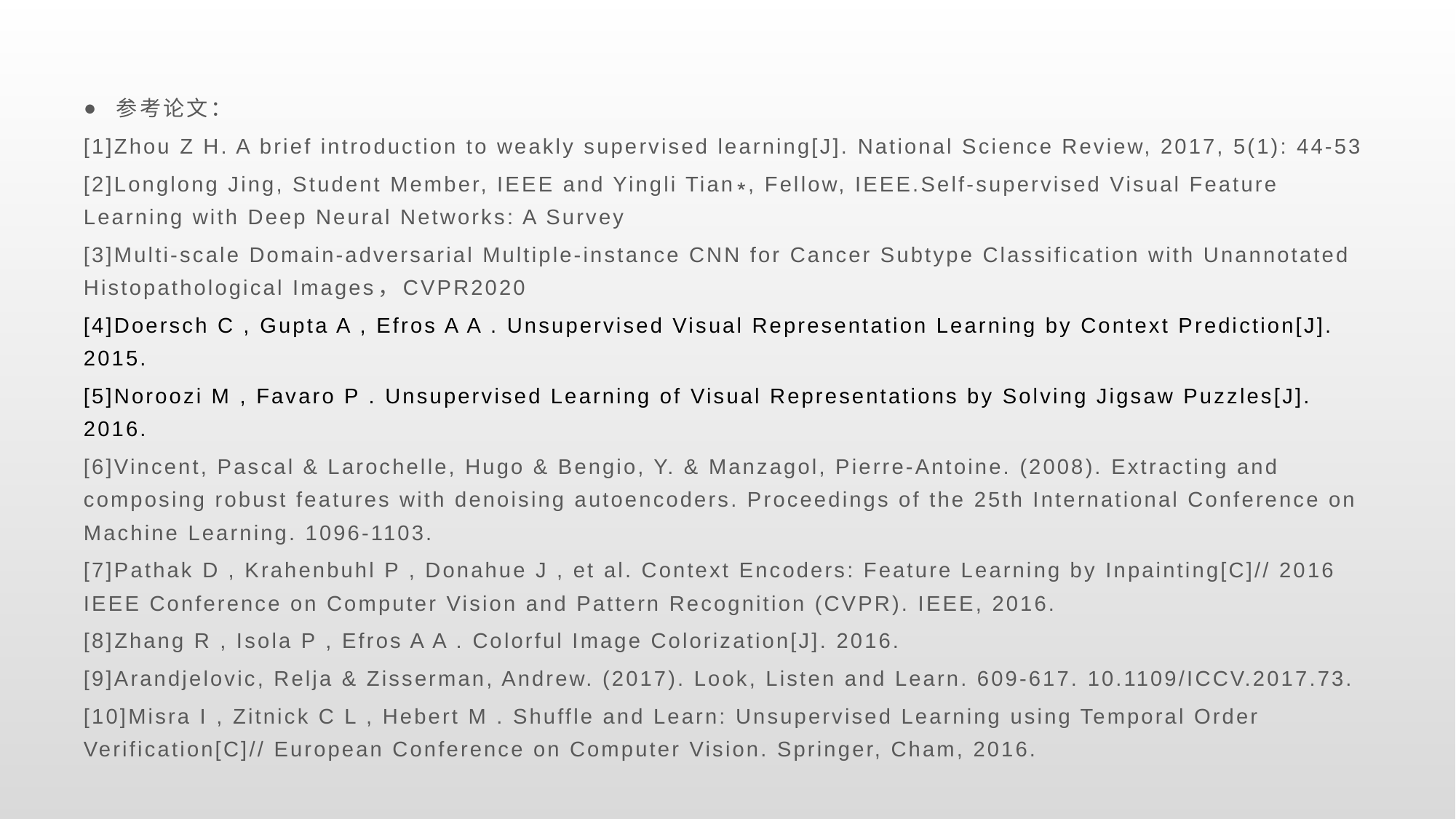

参考论文：
[1]Zhou Z H. A brief introduction to weakly supervised learning[J]. National Science Review, 2017, 5(1): 44-53
[2]Longlong Jing, Student Member, IEEE and Yingli Tian∗, Fellow, IEEE.Self-supervised Visual Feature Learning with Deep Neural Networks: A Survey
[3]Multi-scale Domain-adversarial Multiple-instance CNN for Cancer Subtype Classification with Unannotated Histopathological Images，CVPR2020
[4]Doersch C , Gupta A , Efros A A . Unsupervised Visual Representation Learning by Context Prediction[J]. 2015.
[5]Noroozi M , Favaro P . Unsupervised Learning of Visual Representations by Solving Jigsaw Puzzles[J]. 2016.
[6]Vincent, Pascal & Larochelle, Hugo & Bengio, Y. & Manzagol, Pierre-Antoine. (2008). Extracting and composing robust features with denoising autoencoders. Proceedings of the 25th International Conference on Machine Learning. 1096-1103.
[7]Pathak D , Krahenbuhl P , Donahue J , et al. Context Encoders: Feature Learning by Inpainting[C]// 2016 IEEE Conference on Computer Vision and Pattern Recognition (CVPR). IEEE, 2016.
[8]Zhang R , Isola P , Efros A A . Colorful Image Colorization[J]. 2016.
[9]Arandjelovic, Relja & Zisserman, Andrew. (2017). Look, Listen and Learn. 609-617. 10.1109/ICCV.2017.73.
[10]Misra I , Zitnick C L , Hebert M . Shuffle and Learn: Unsupervised Learning using Temporal Order Verification[C]// European Conference on Computer Vision. Springer, Cham, 2016.